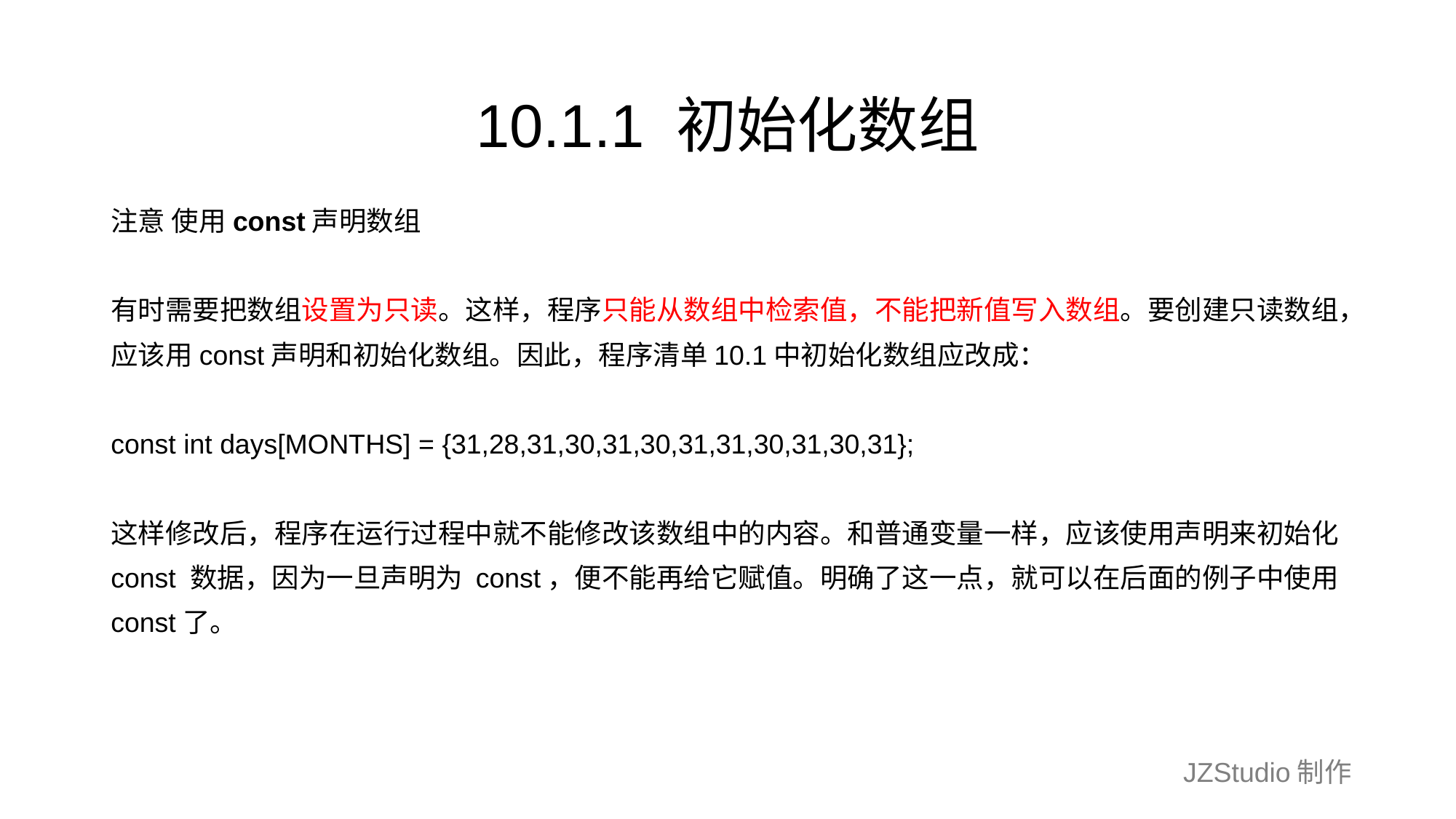

# 10.1.1 初始化数组
注意 使用const声明数组

有时需要把数组设置为只读。这样，程序只能从数组中检索值，不能把新值写入数组。要创建只读数组，
应该用const声明和初始化数组。因此，程序清单10.1中初始化数组应改成：

const int days[MONTHS] = {31,28,31,30,31,30,31,31,30,31,30,31};

这样修改后，程序在运行过程中就不能修改该数组中的内容。和普通变量一样，应该使用声明来初始化
const 数据，因为一旦声明为 const，便不能再给它赋值。明确了这一点，就可以在后面的例子中使用
const了。